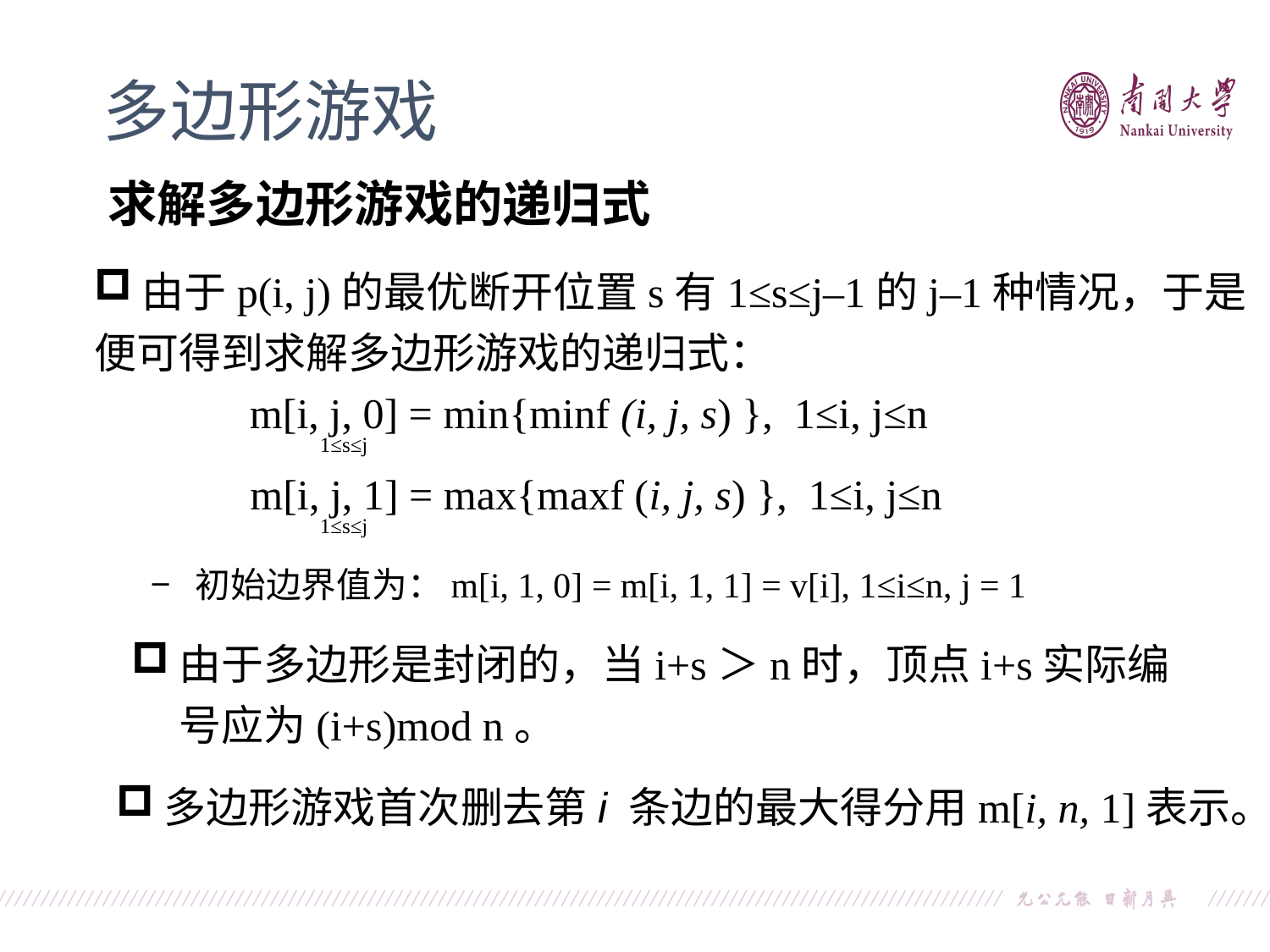

多边形游戏
求解多边形游戏的递归式
由于p(i, j)的最优断开位置s有1≤s≤j–1的j–1种情况，于是
便可得到求解多边形游戏的递归式：
m[i, j, 0] = min{minf (i, j, s) },  1≤i, j≤n
1≤s≤j
m[i, j, 1] = max{maxf (i, j, s) },  1≤i, j≤n
1≤s≤j
−  初始边界值为：m[i, 1, 0] = m[i, 1, 1] = v[i], 1≤i≤n, j = 1
由于多边形是封闭的，当i+s＞n时，顶点i+s实际编号应为(i+s)mod n。
多边形游戏首次删去第i 条边的最大得分用m[i, n, 1]表示。